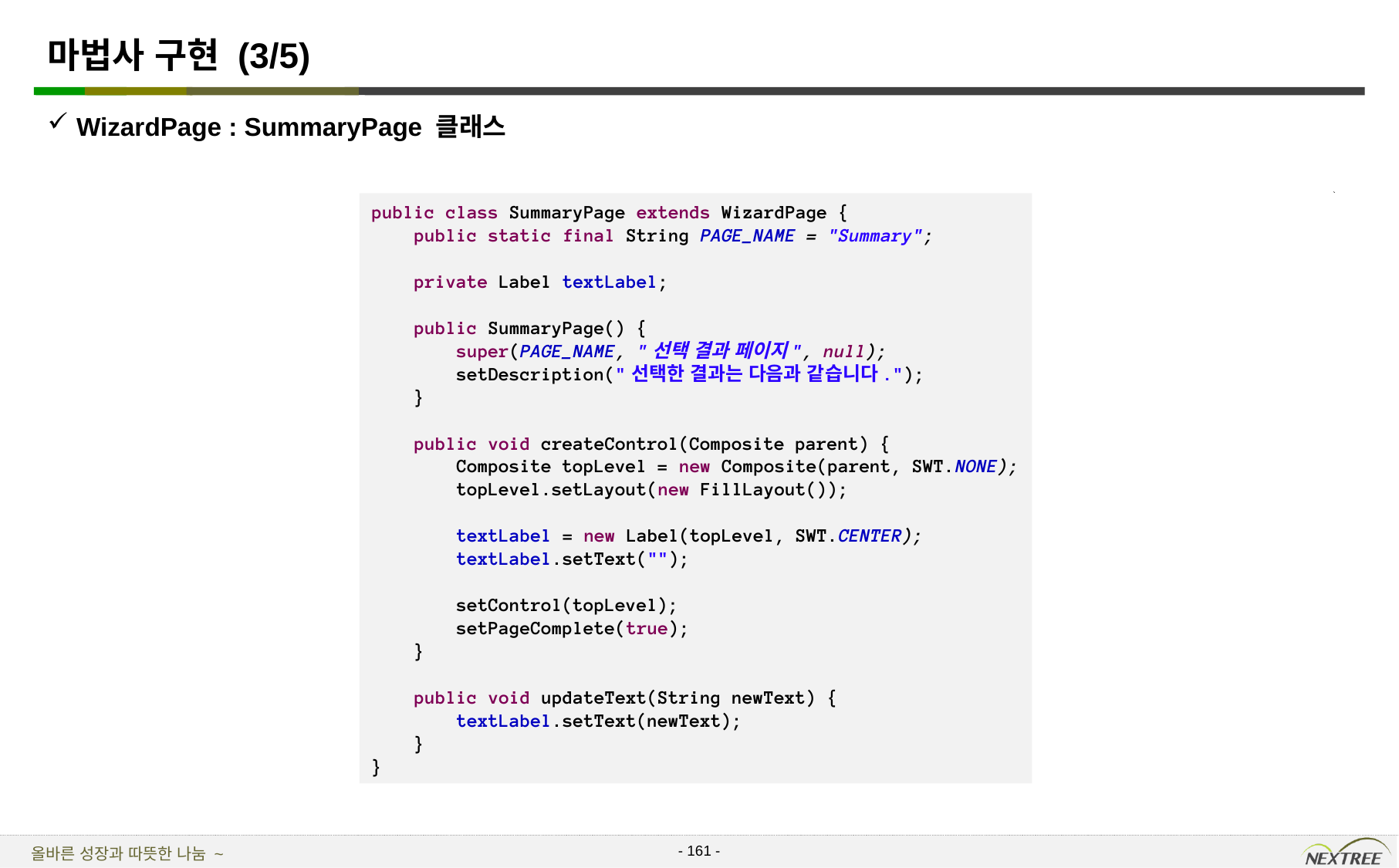

# 마법사 구현 (3/5)
WizardPage : SummaryPage 클래스
public class SummaryPage extends WizardPage {
    public static final String PAGE_NAME = "Summary";

    private Label textLabel;

    public SummaryPage() {
        super(PAGE_NAME, "선택 결과 페이지", null);
        setDescription("선택한 결과는 다음과 같습니다.");
    }

    public void createControl(Composite parent) {
        Composite topLevel = new Composite(parent, SWT.NONE);
        topLevel.setLayout(new FillLayout());

        textLabel = new Label(topLevel, SWT.CENTER);
        textLabel.setText("");

        setControl(topLevel);
        setPageComplete(true);
    }

    public void updateText(String newText) {
        textLabel.setText(newText);
    }
}